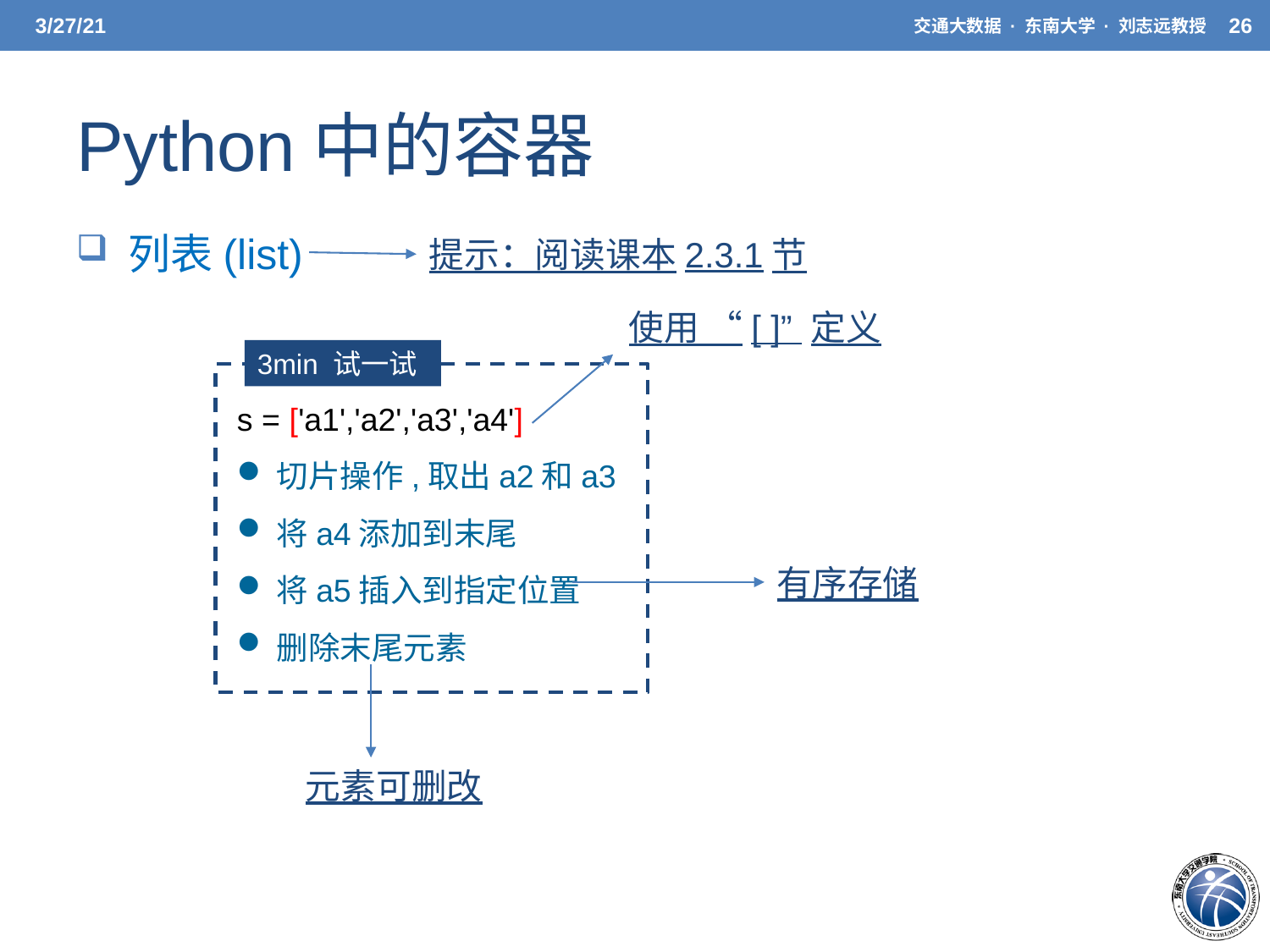

3/27/21
交通大数据 · 东南大学 · 刘志远教授
26
# Python中的容器
 列表(list)
提示：阅读课本2.3.1节
使用 “[ ]” 定义
3min 试一试

s = ['a1','a2','a3','a4']
切片操作,取出a2和a3
将a4添加到末尾
将a5插入到指定位置
删除末尾元素

有序存储
元素可删改